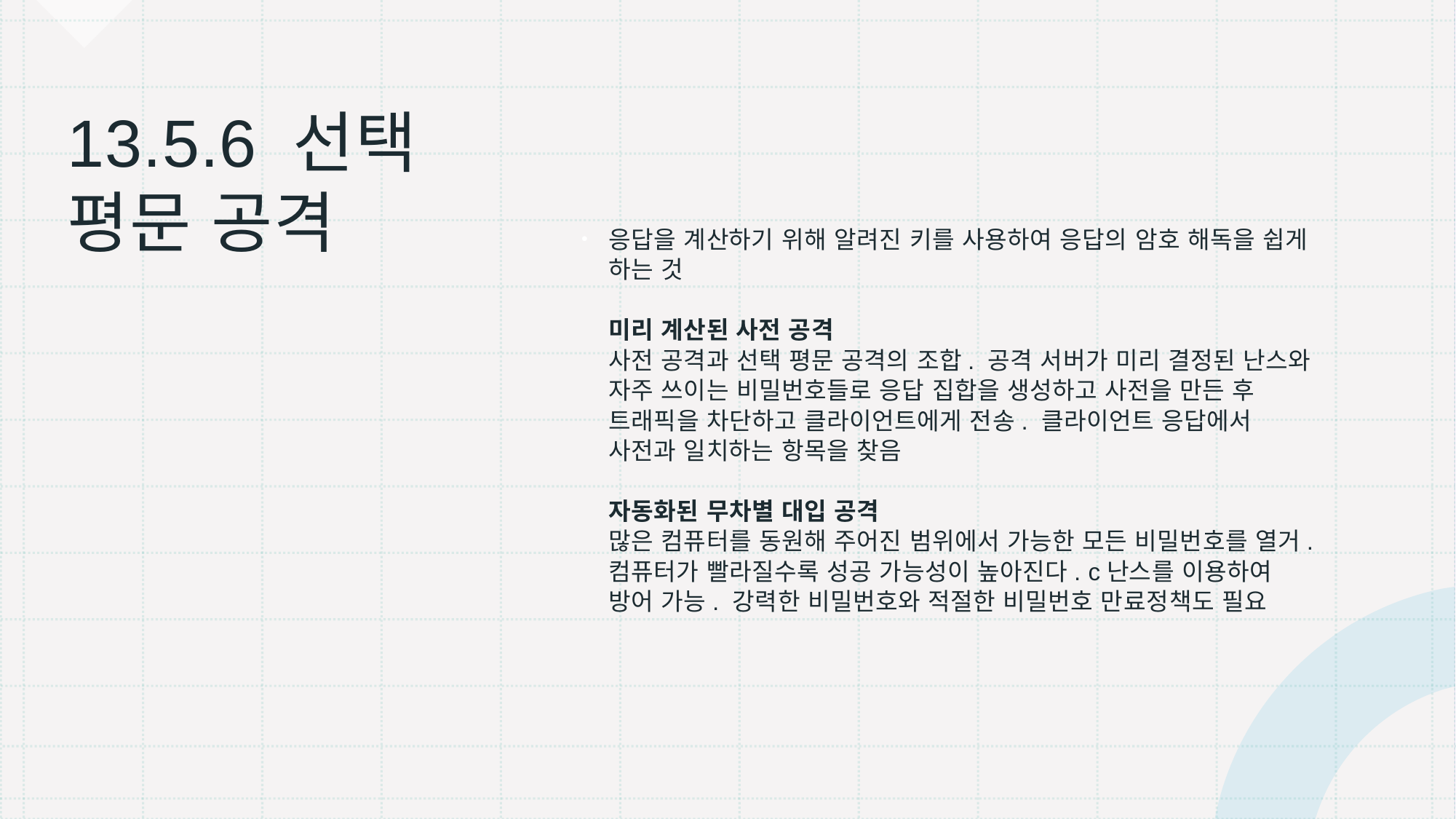

응답을 계산하기 위해 알려진 키를 사용하여 응답의 암호 해독을 쉽게 하는 것
미리 계산된 사전 공격
사전 공격과 선택 평문 공격의 조합. 공격 서버가 미리 결정된 난스와 자주 쓰이는 비밀번호들로 응답 집합을 생성하고 사전을 만든 후 트래픽을 차단하고 클라이언트에게 전송. 클라이언트 응답에서 사전과 일치하는 항목을 찾음
자동화된 무차별 대입 공격
많은 컴퓨터를 동원해 주어진 범위에서 가능한 모든 비밀번호를 열거. 컴퓨터가 빨라질수록 성공 가능성이 높아진다. c난스를 이용하여 방어 가능. 강력한 비밀번호와 적절한 비밀번호 만료정책도 필요
# 13.5.6 선택 평문 공격